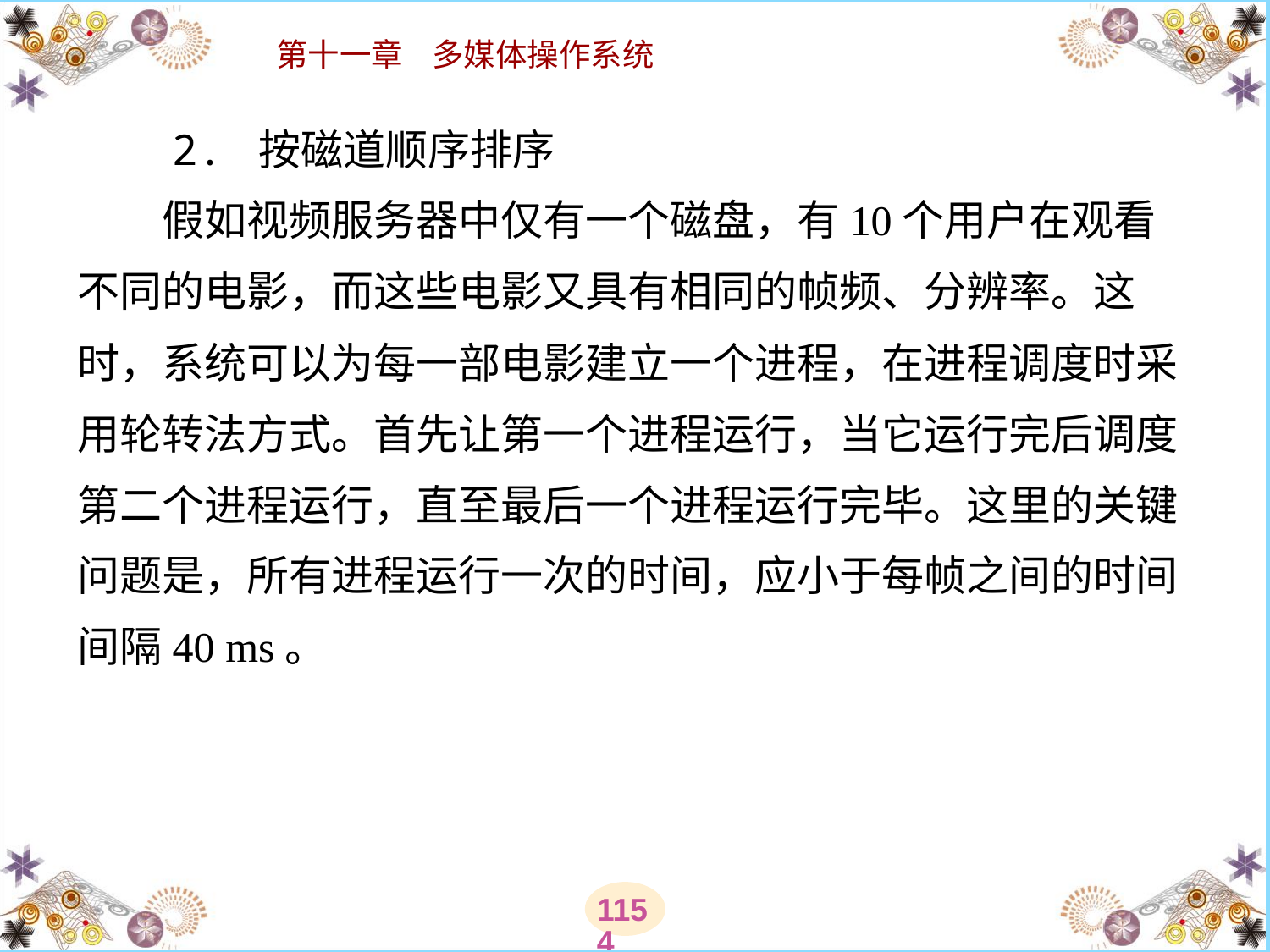

# 2. 按磁道顺序排序 　　假如视频服务器中仅有一个磁盘，有10个用户在观看不同的电影，而这些电影又具有相同的帧频、分辨率。这时，系统可以为每一部电影建立一个进程，在进程调度时采用轮转法方式。首先让第一个进程运行，当它运行完后调度第二个进程运行，直至最后一个进程运行完毕。这里的关键问题是，所有进程运行一次的时间，应小于每帧之间的时间间隔40 ms。